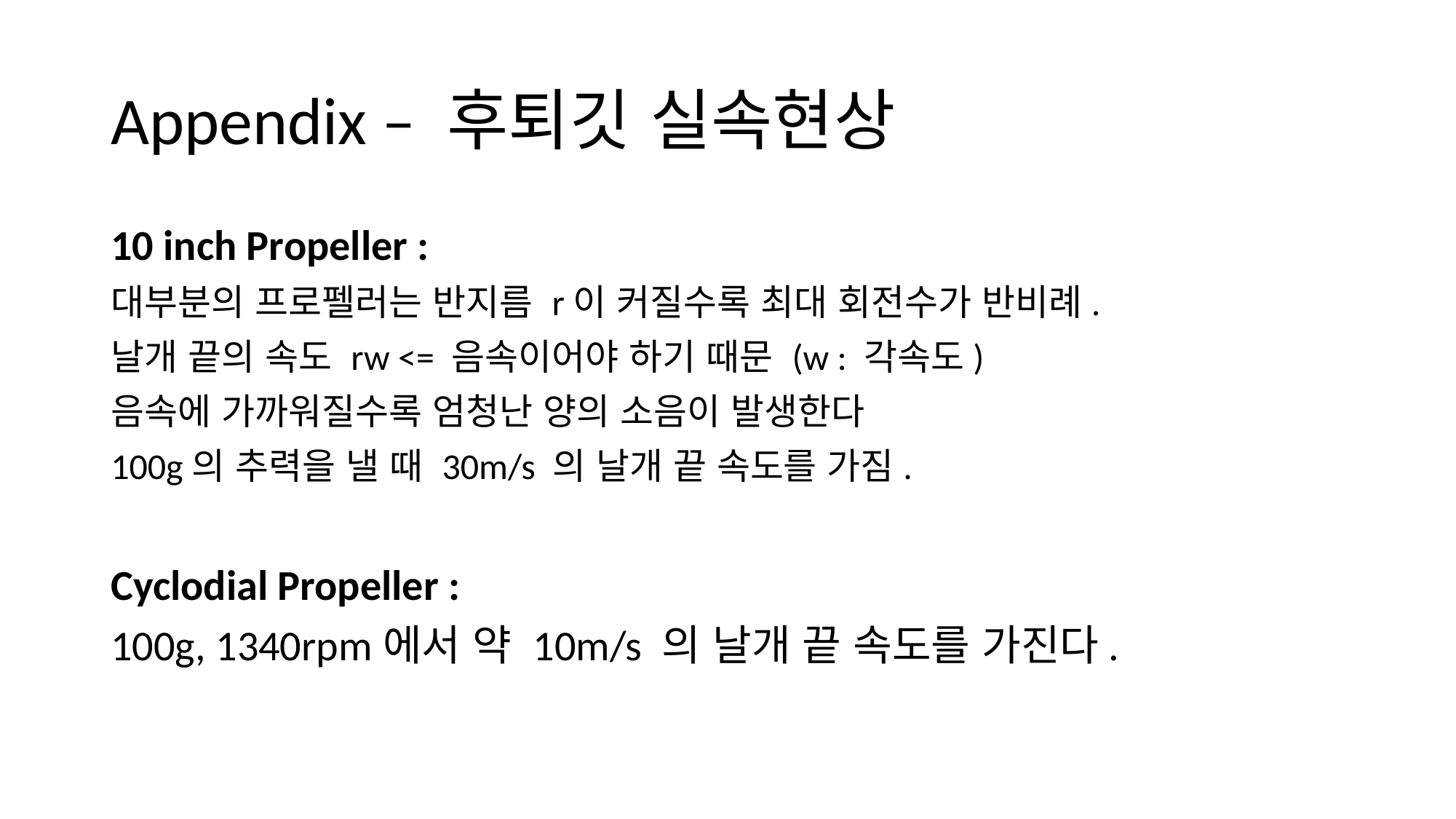

# Appendix – 후퇴깃 실속현상
10 inch Propeller :
대부분의 프로펠러는 반지름 r이 커질수록 최대 회전수가 반비례.
날개 끝의 속도 rw <= 음속이어야 하기 때문 (w : 각속도)
음속에 가까워질수록 엄청난 양의 소음이 발생한다
100g의 추력을 낼 때 30m/s 의 날개 끝 속도를 가짐.

Cyclodial Propeller :
100g, 1340rpm에서 약 10m/s 의 날개 끝 속도를 가진다.